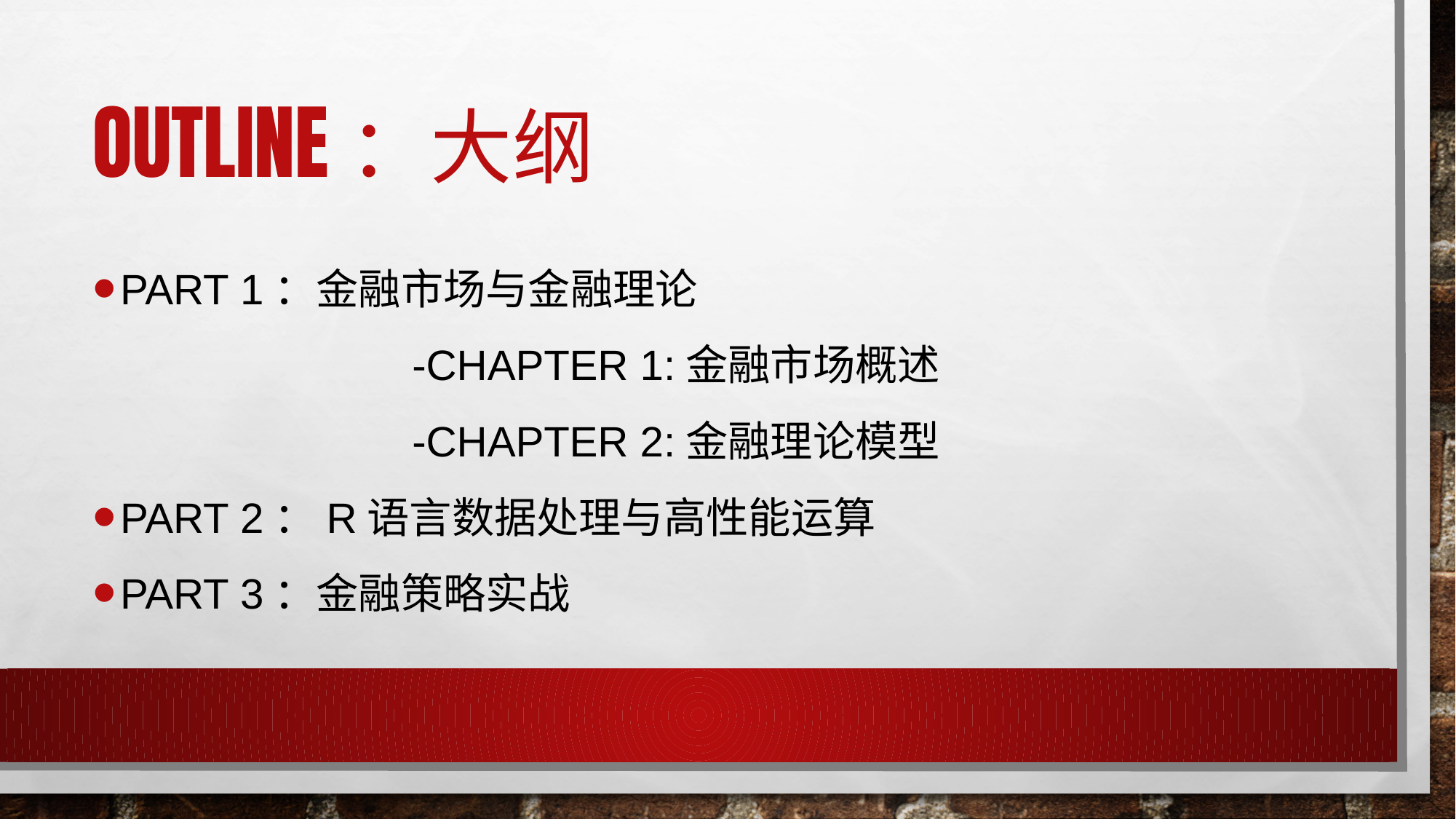

# Outline：大纲
Part 1：金融市场与金融理论
                           -chapter 1:金融市场概述
                           -chapter 2:金融理论模型
Part 2：R语言数据处理与高性能运算
Part 3：金融策略实战